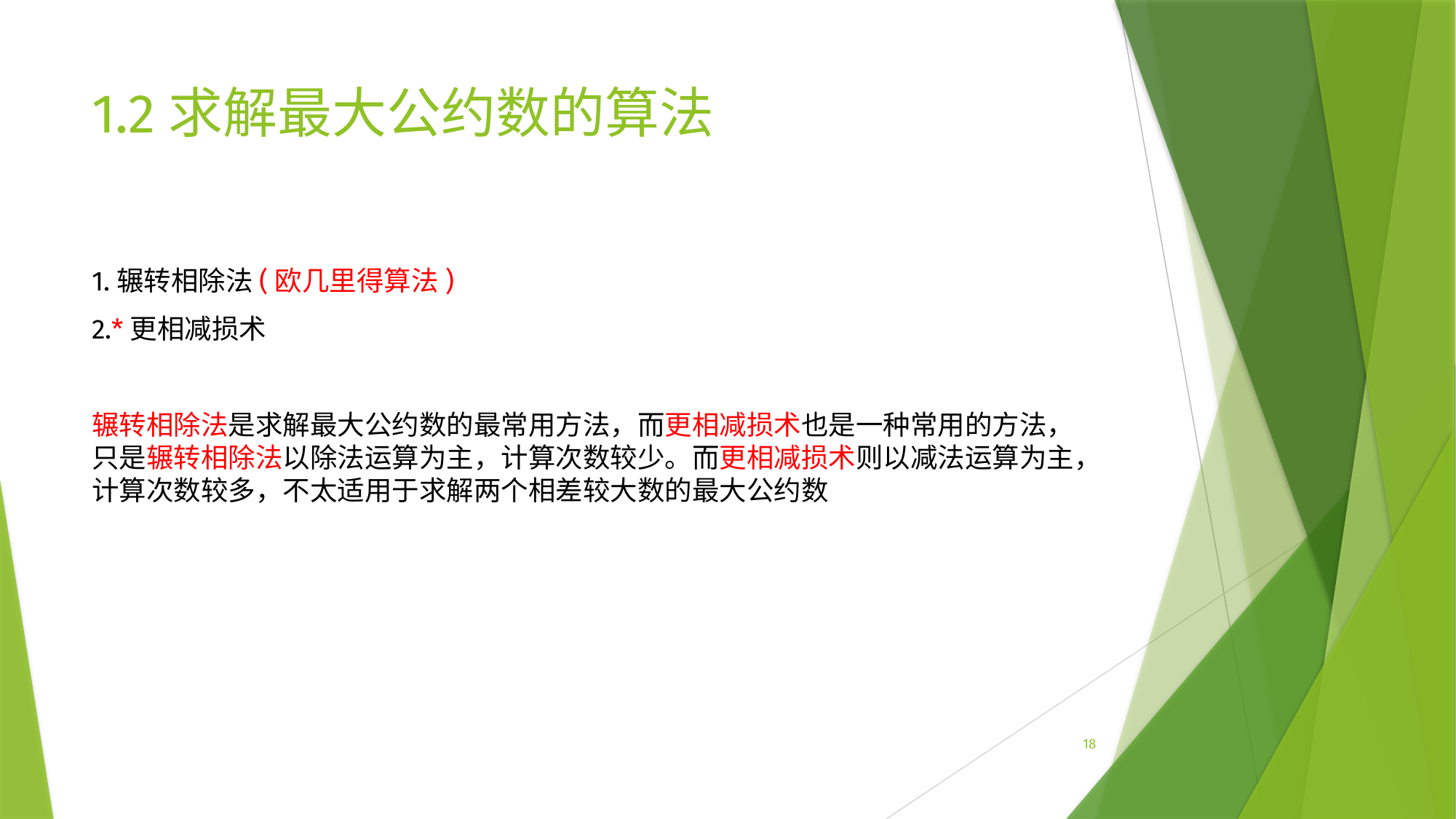

# 1.2求解最大公约数的算法
1.辗转相除法(欧几里得算法)
2.*更相减损术

辗转相除法是求解最大公约数的最常用方法，而更相减损术也是一种常用的方法，只是辗转相除法以除法运算为主，计算次数较少。而更相减损术则以减法运算为主，计算次数较多，不太适用于求解两个相差较大数的最大公约数
18